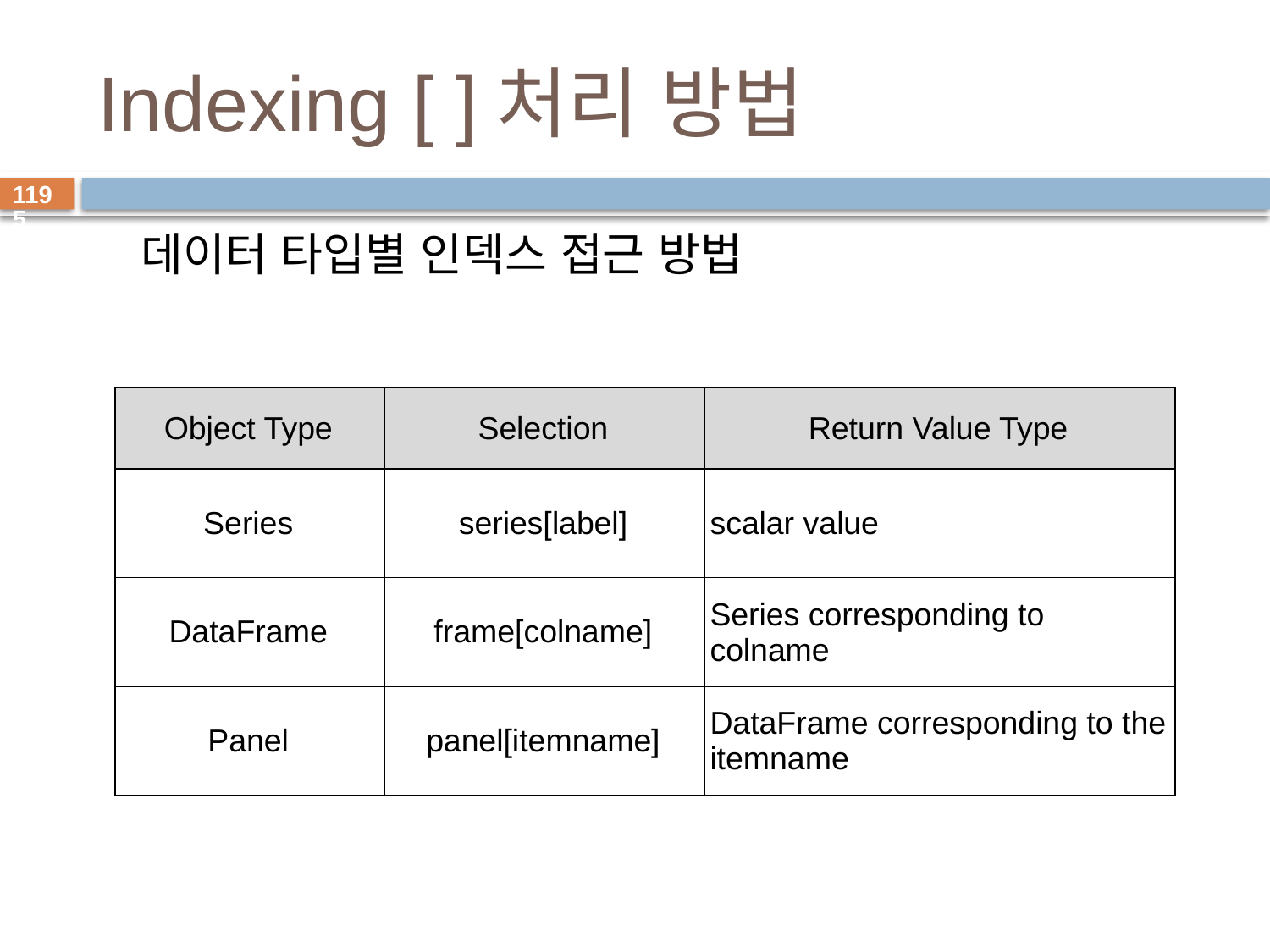

# Indexing [ ]처리 방법
1195
데이터 타입별 인덱스 접근 방법
| Object Type | Selection | Return Value Type |
| --- | --- | --- |
| Series | series[label] | scalar value |
| DataFrame | frame[colname] | Series corresponding to colname |
| Panel | panel[itemname] | DataFrame corresponding to the itemname |